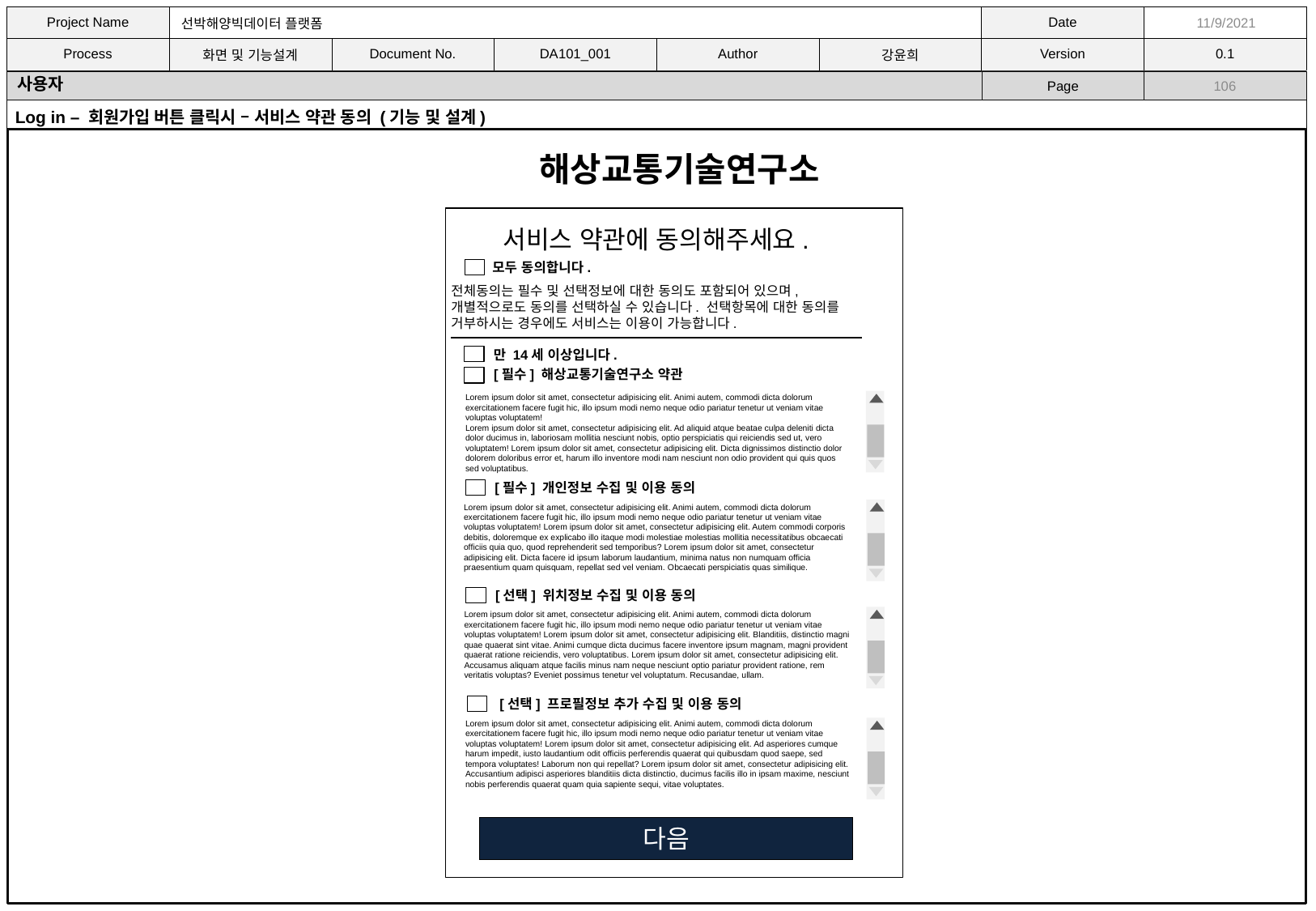

11/9/2021
사용자
106
Log in – 회원가입 버튼 클릭시 – 서비스 약관 동의 (기능 및 설계)

해상교통기술연구소

서비스 약관에 동의해주세요.

모두 동의합니다.

전체동의는 필수 및 선택정보에 대한 동의도 포함되어 있으며, 개별적으로도 동의를 선택하실 수 있습니다. 선택항목에 대한 동의를 거부하시는 경우에도 서비스는 이용이 가능합니다.
만 14세 이상입니다.

[필수] 해상교통기술연구소 약관

Lorem ipsum dolor sit amet, consectetur adipisicing elit. Animi autem, commodi dicta dolorum exercitationem facere fugit hic, illo ipsum modi nemo neque odio pariatur tenetur ut veniam vitae voluptas voluptatem!
Lorem ipsum dolor sit amet, consectetur adipisicing elit. Ad aliquid atque beatae culpa deleniti dicta dolor ducimus in, laboriosam mollitia nesciunt nobis, optio perspiciatis qui reiciendis sed ut, vero voluptatem! Lorem ipsum dolor sit amet, consectetur adipisicing elit. Dicta dignissimos distinctio dolor dolorem doloribus error et, harum illo inventore modi nam nesciunt non odio provident qui quis quos sed voluptatibus.

[필수] 개인정보 수집 및 이용 동의

Lorem ipsum dolor sit amet, consectetur adipisicing elit. Animi autem, commodi dicta dolorum exercitationem facere fugit hic, illo ipsum modi nemo neque odio pariatur tenetur ut veniam vitae voluptas voluptatem! Lorem ipsum dolor sit amet, consectetur adipisicing elit. Autem commodi corporis debitis, doloremque ex explicabo illo itaque modi molestiae molestias mollitia necessitatibus obcaecati officiis quia quo, quod reprehenderit sed temporibus? Lorem ipsum dolor sit amet, consectetur adipisicing elit. Dicta facere id ipsum laborum laudantium, minima natus non numquam officia praesentium quam quisquam, repellat sed vel veniam. Obcaecati perspiciatis quas similique.

[선택] 위치정보 수집 및 이용 동의

Lorem ipsum dolor sit amet, consectetur adipisicing elit. Animi autem, commodi dicta dolorum exercitationem facere fugit hic, illo ipsum modi nemo neque odio pariatur tenetur ut veniam vitae voluptas voluptatem! Lorem ipsum dolor sit amet, consectetur adipisicing elit. Blanditiis, distinctio magni quae quaerat sint vitae. Animi cumque dicta ducimus facere inventore ipsum magnam, magni provident quaerat ratione reiciendis, vero voluptatibus. Lorem ipsum dolor sit amet, consectetur adipisicing elit. Accusamus aliquam atque facilis minus nam neque nesciunt optio pariatur provident ratione, rem veritatis voluptas? Eveniet possimus tenetur vel voluptatum. Recusandae, ullam.

[선택] 프로필정보 추가 수집 및 이용 동의

Lorem ipsum dolor sit amet, consectetur adipisicing elit. Animi autem, commodi dicta dolorum exercitationem facere fugit hic, illo ipsum modi nemo neque odio pariatur tenetur ut veniam vitae voluptas voluptatem! Lorem ipsum dolor sit amet, consectetur adipisicing elit. Ad asperiores cumque harum impedit, iusto laudantium odit officiis perferendis quaerat qui quibusdam quod saepe, sed tempora voluptates! Laborum non qui repellat? Lorem ipsum dolor sit amet, consectetur adipisicing elit. Accusantium adipisci asperiores blanditiis dicta distinctio, ducimus facilis illo in ipsam maxime, nesciunt nobis perferendis quaerat quam quia sapiente sequi, vitae voluptates.

다음